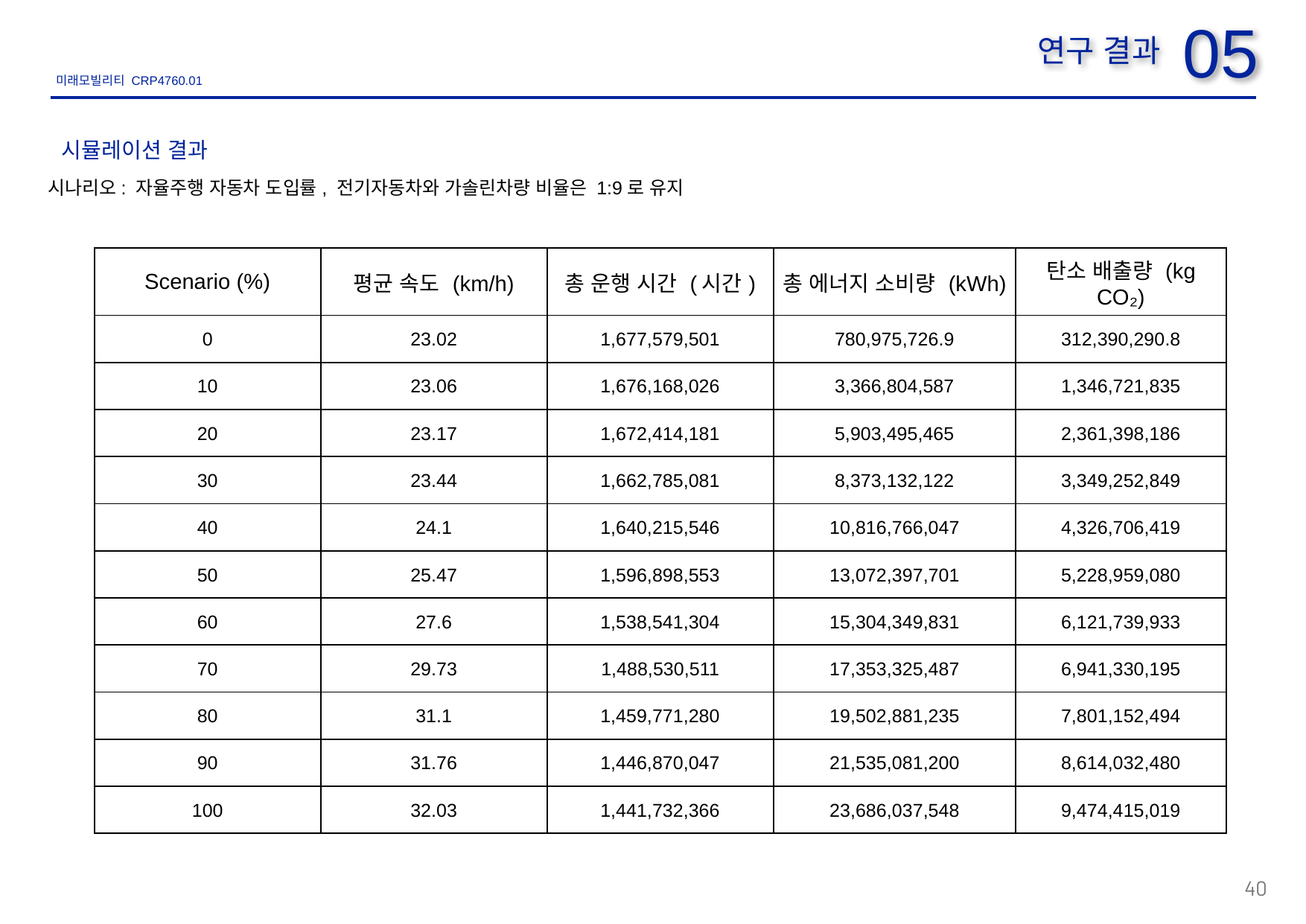

사진 대상지가 아닌 검토범위가 들어간 사진으로 교체
05
연구 결과
시뮬레이션 결과
시나리오: 자율주행 자동차 도입률, 전기자동차와 가솔린차량 비율은 1:9로 유지
| Scenario (%) | 평균 속도 (km/h) | 총 운행 시간 (시간) | 총 에너지 소비량 (kWh) | 탄소 배출량 (kg CO₂) |
| --- | --- | --- | --- | --- |
| 0 | 23.02 | 1,677,579,501 | 780,975,726.9 | 312,390,290.8 |
| 10 | 23.06 | 1,676,168,026 | 3,366,804,587 | 1,346,721,835 |
| 20 | 23.17 | 1,672,414,181 | 5,903,495,465 | 2,361,398,186 |
| 30 | 23.44 | 1,662,785,081 | 8,373,132,122 | 3,349,252,849 |
| 40 | 24.1 | 1,640,215,546 | 10,816,766,047 | 4,326,706,419 |
| 50 | 25.47 | 1,596,898,553 | 13,072,397,701 | 5,228,959,080 |
| 60 | 27.6 | 1,538,541,304 | 15,304,349,831 | 6,121,739,933 |
| 70 | 29.73 | 1,488,530,511 | 17,353,325,487 | 6,941,330,195 |
| 80 | 31.1 | 1,459,771,280 | 19,502,881,235 | 7,801,152,494 |
| 90 | 31.76 | 1,446,870,047 | 21,535,081,200 | 8,614,032,480 |
| 100 | 32.03 | 1,441,732,366 | 23,686,037,548 | 9,474,415,019 |
40